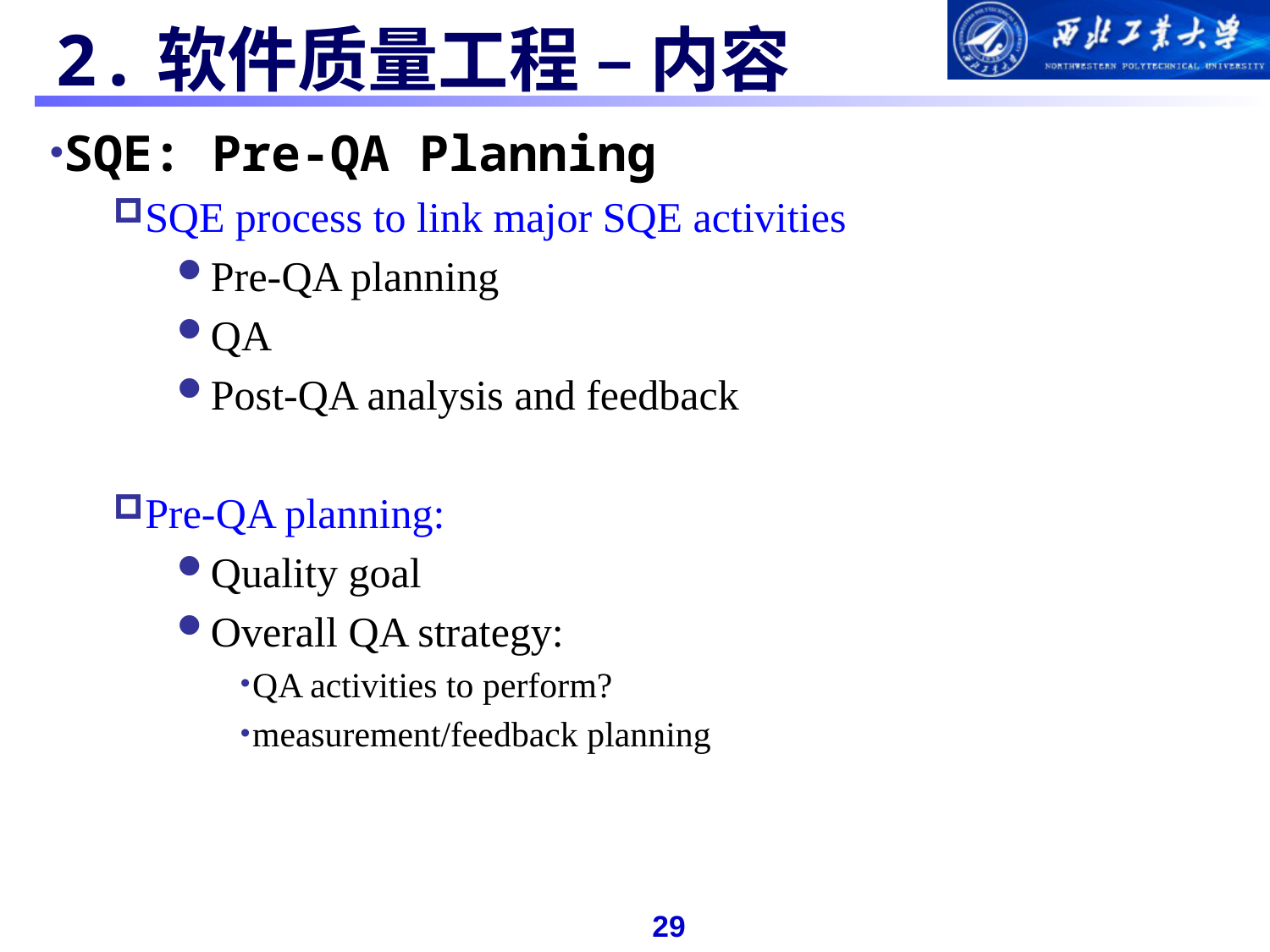

#
 2.软件质量工程 – 内容
SQE: Pre-QA Planning
SQE process to link major SQE activities
Pre-QA planning
QA
Post-QA analysis and feedback

Pre-QA planning:
Quality goal
Overall QA strategy:
QA activities to perform?
measurement/feedback planning